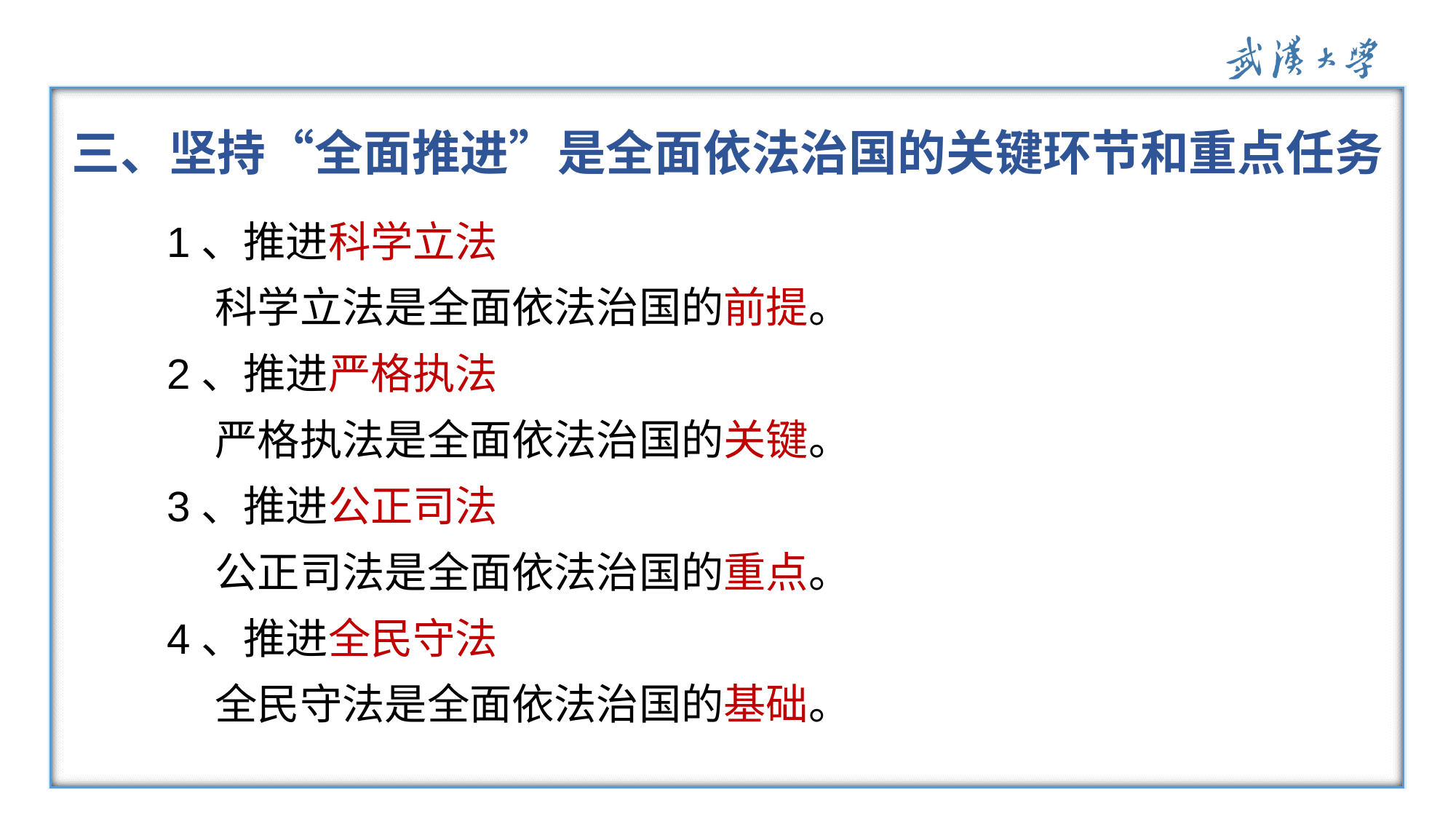

三、坚持“全面推进”是全面依法治国的关键环节和重点任务
    1、推进科学立法
         科学立法是全面依法治国的前提。
    2、推进严格执法
         严格执法是全面依法治国的关键。
    3、推进公正司法
         公正司法是全面依法治国的重点。
    4、推进全民守法
         全民守法是全面依法治国的基础。